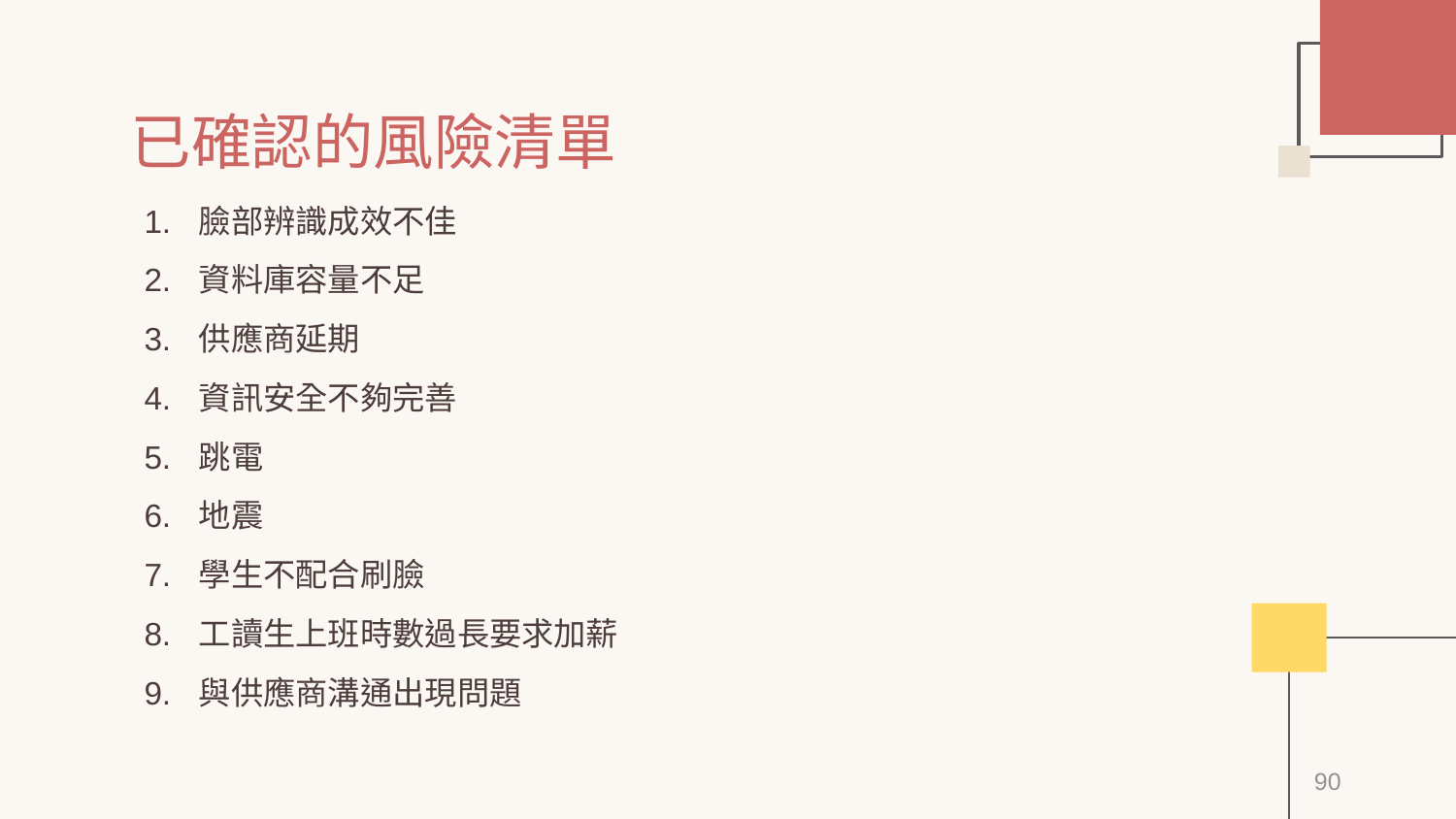

# 已確認的風險清單
臉部辨識成效不佳
資料庫容量不足
供應商延期
資訊安全不夠完善
跳電
地震
學生不配合刷臉
工讀生上班時數過長要求加薪
與供應商溝通出現問題
90